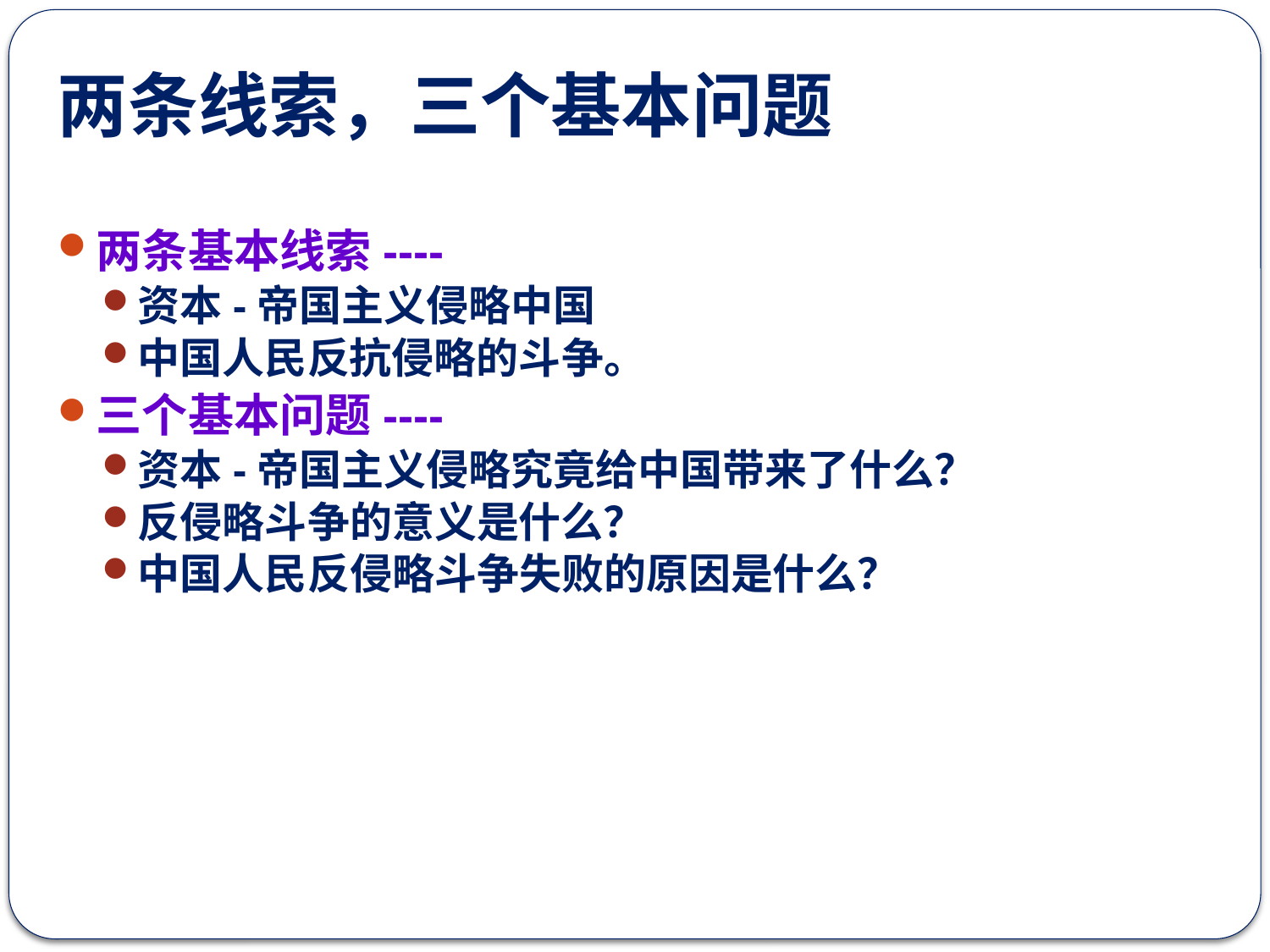

# 两条线索，三个基本问题
两条基本线索----
资本-帝国主义侵略中国
中国人民反抗侵略的斗争。
三个基本问题----
资本-帝国主义侵略究竟给中国带来了什么？
反侵略斗争的意义是什么？
中国人民反侵略斗争失败的原因是什么？